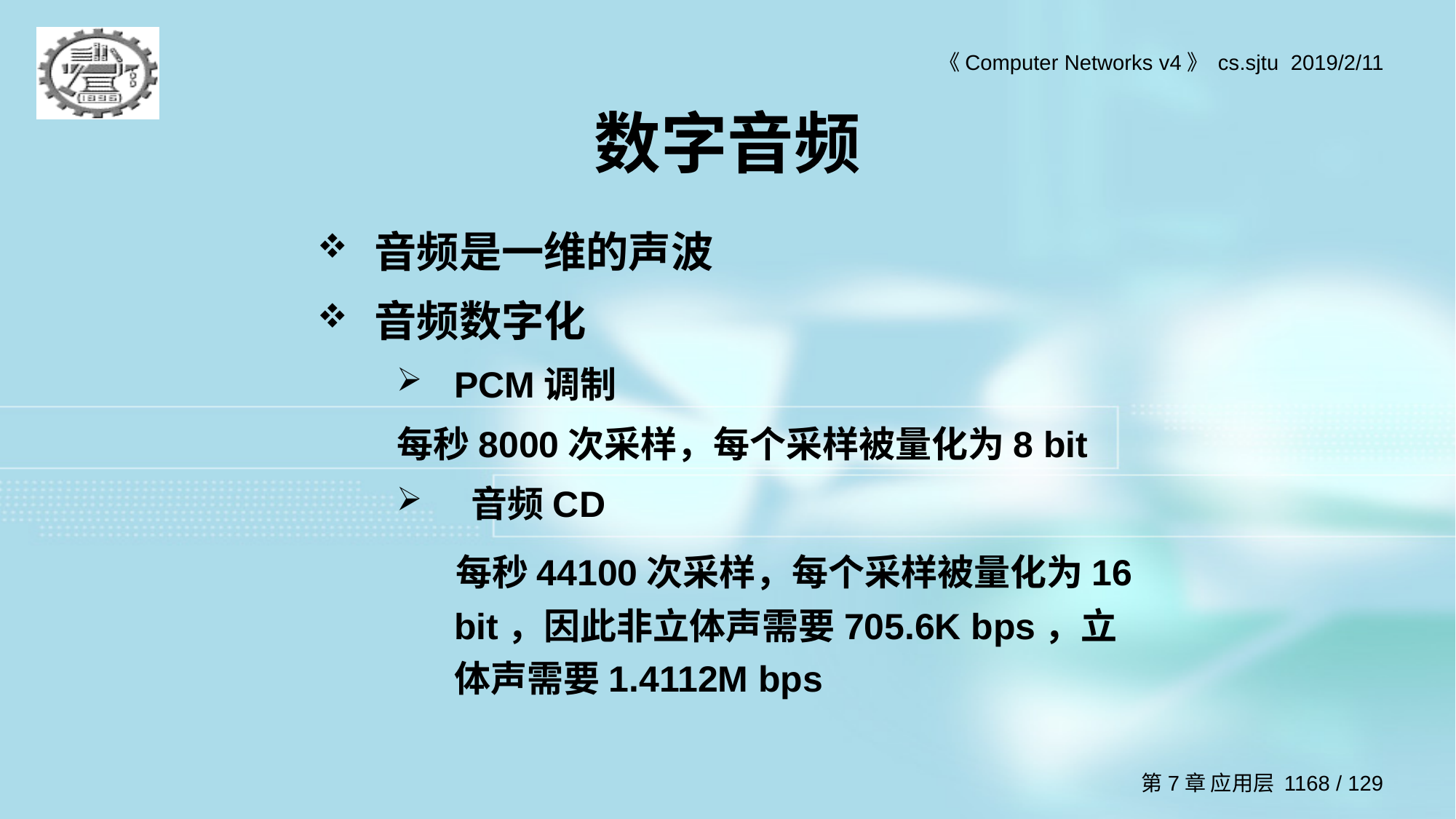

# 数字音频
音频是一维的声波
音频数字化
PCM调制
每秒8000次采样，每个采样被量化为8 bit
 音频CD
     每秒44100次采样，每个采样被量化为16 bit，因此非立体声需要705.6K bps，立体声需要1.4112M bps